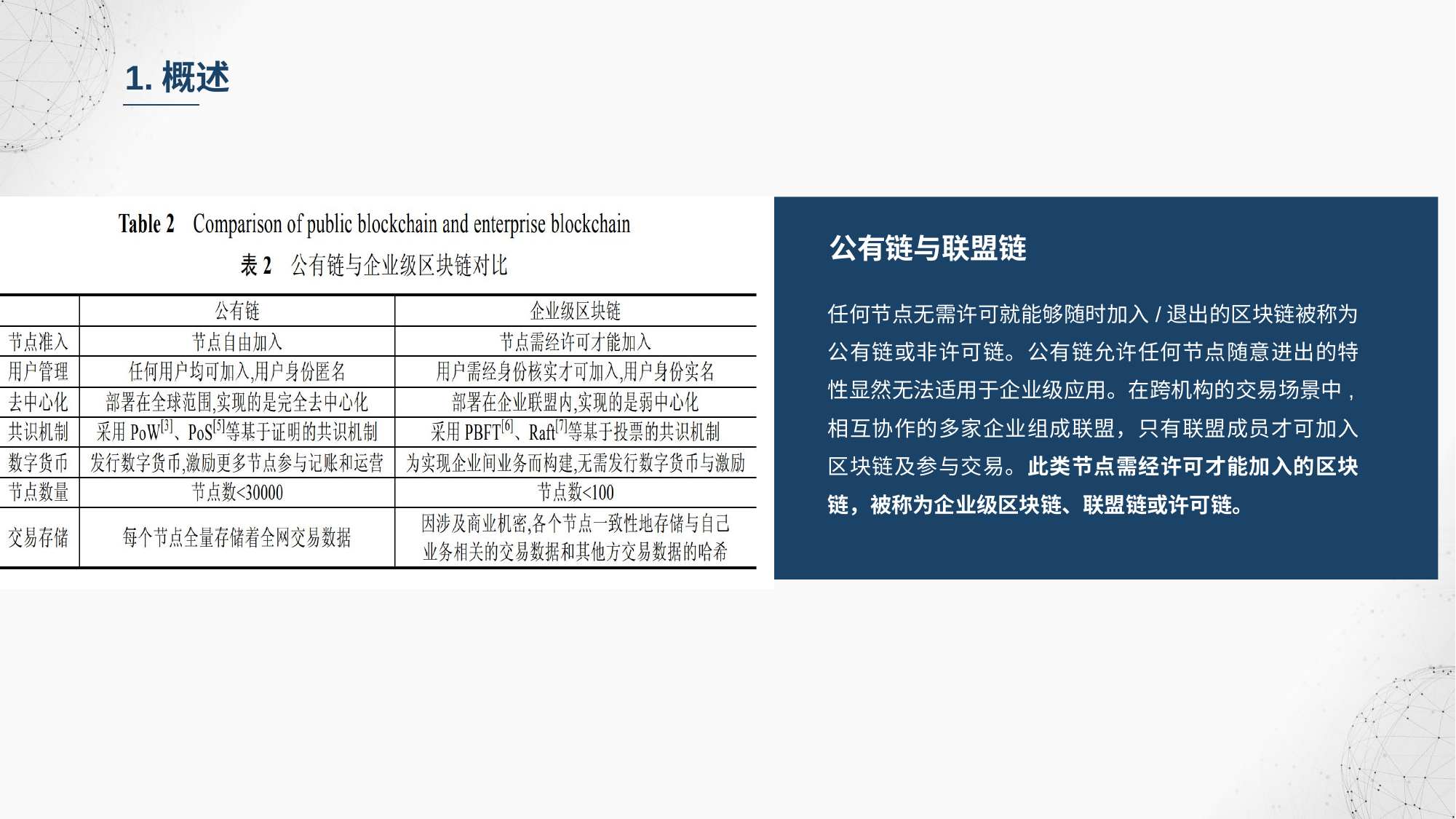

1.概述

公有链与联盟链
任何节点无需许可就能够随时加入/退出的区块链被称为公有链或非许可链。公有链允许任何节点随意进出的特性显然无法适用于企业级应用。在跨机构的交易场景中,相互协作的多家企业组成联盟，只有联盟成员才可加入区块链及参与交易。此类节点需经许可才能加入的区块链，被称为企业级区块链、联盟链或许可链。